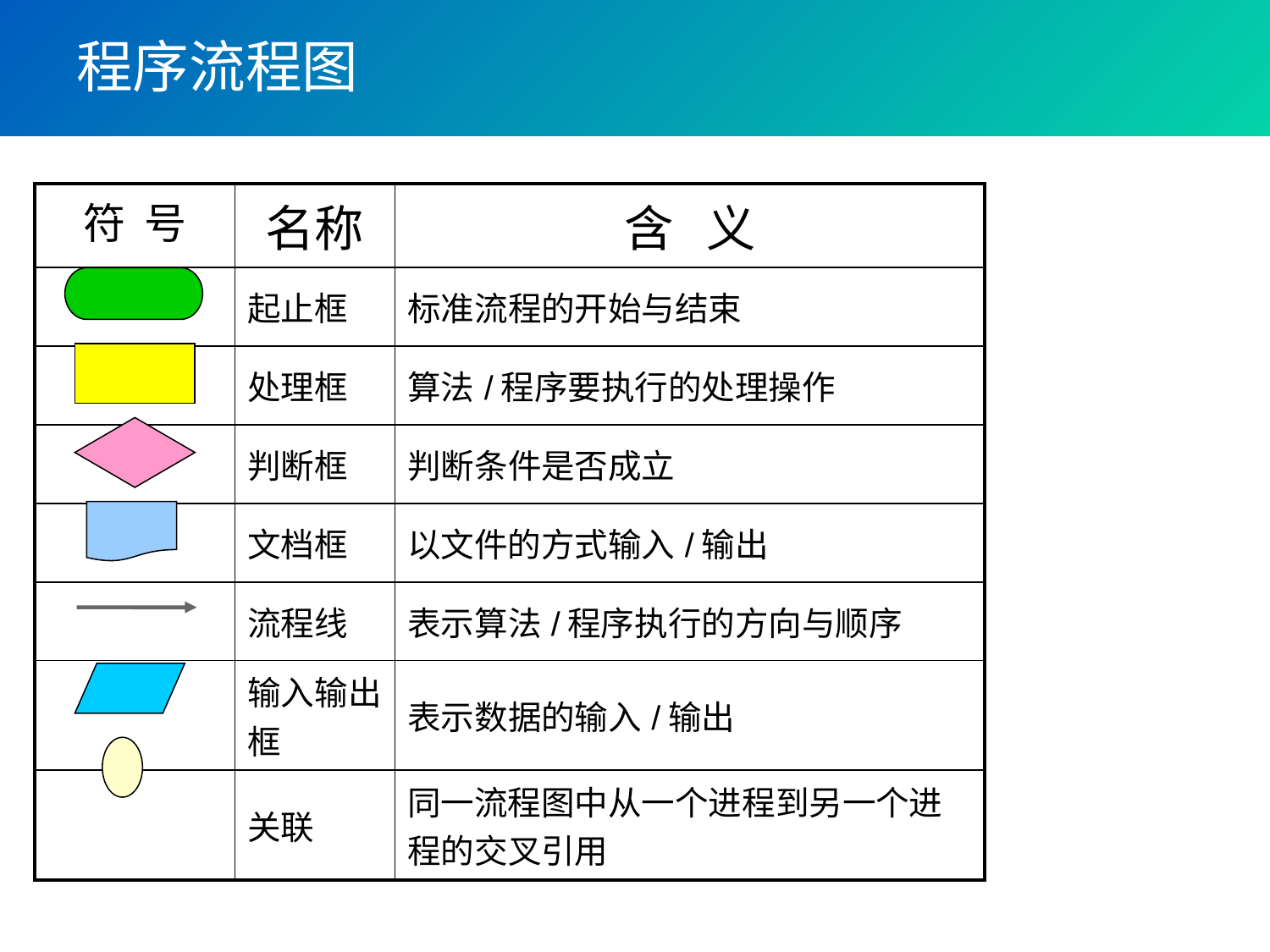

# 程序流程图
| 符 号 | 名称 | 含 义 |
| --- | --- | --- |
|  | 起止框 | 标准流程的开始与结束 |
|  | 处理框 | 算法/程序要执行的处理操作 |
|  | 判断框 | 判断条件是否成立 |
|  | 文档框 | 以文件的方式输入/输出 |
|  | 流程线 | 表示算法/程序执行的方向与顺序 |
|  | 输入输出框 | 表示数据的输入/输出 |
|  | 关联 | 同一流程图中从一个进程到另一个进程的交叉引用 |